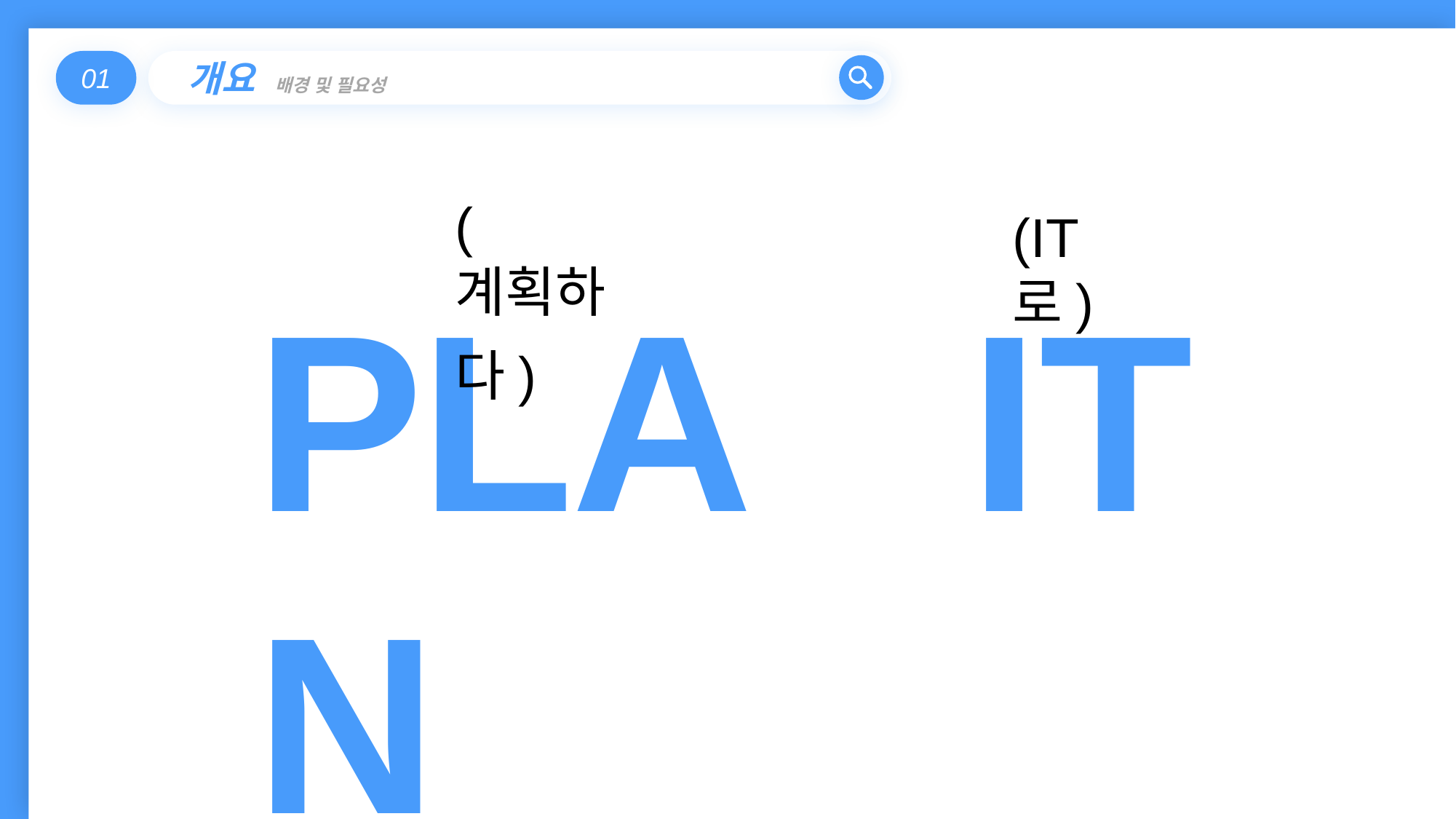

01
개요  배경 및 필요성

(계획하다)
(IT로)
PLAN
IT